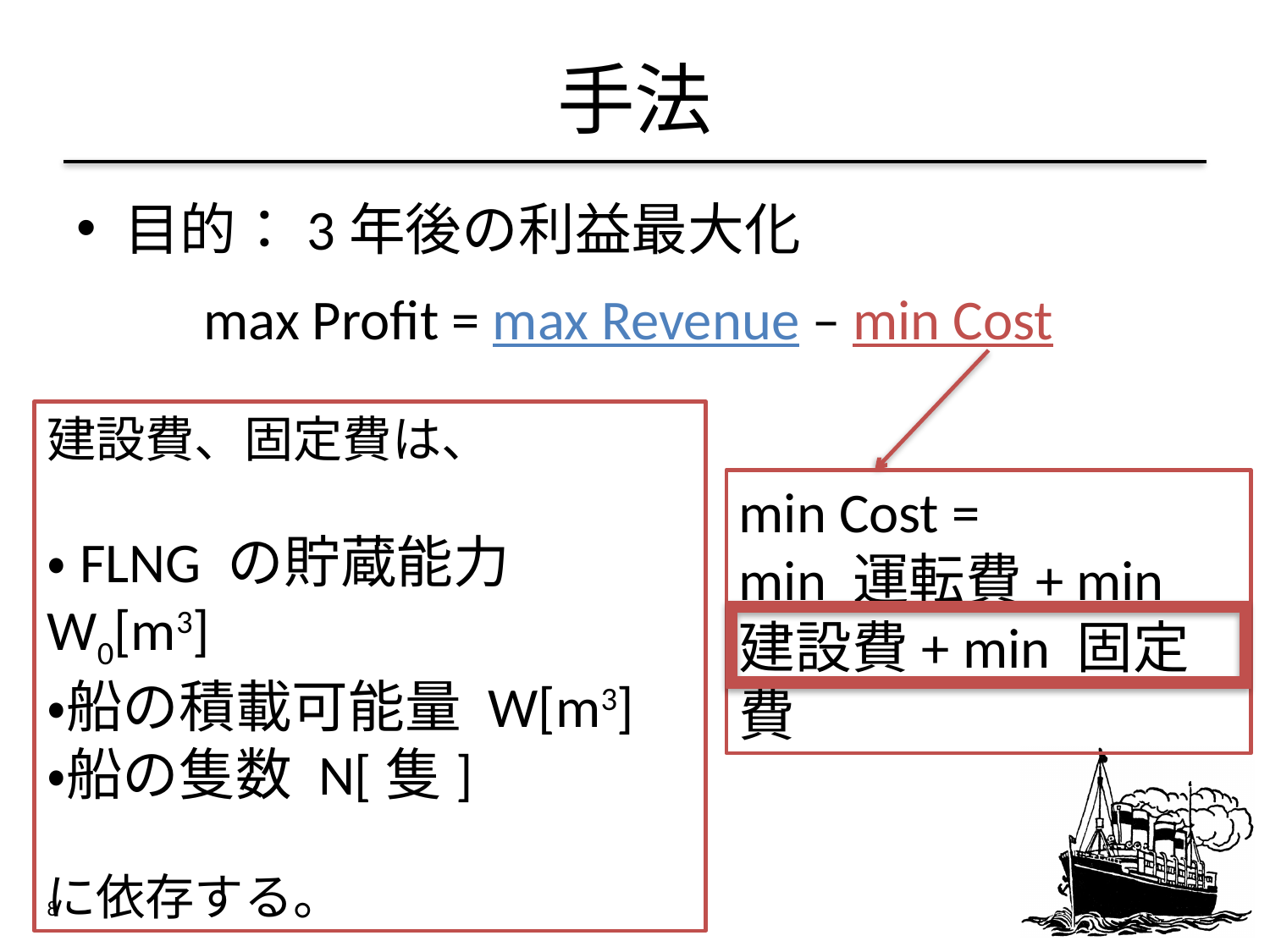

# 手法
目的：3年後の利益最大化

max Profit = max Revenue – min Cost
建設費、固定費は、

・FLNG の貯蔵能力 W0[m3]
・船の積載可能量 W[m3]
・船の隻数 N[隻]

に依存する。
min Cost =
min 運転費+ min    建設費+ min 固定費

8